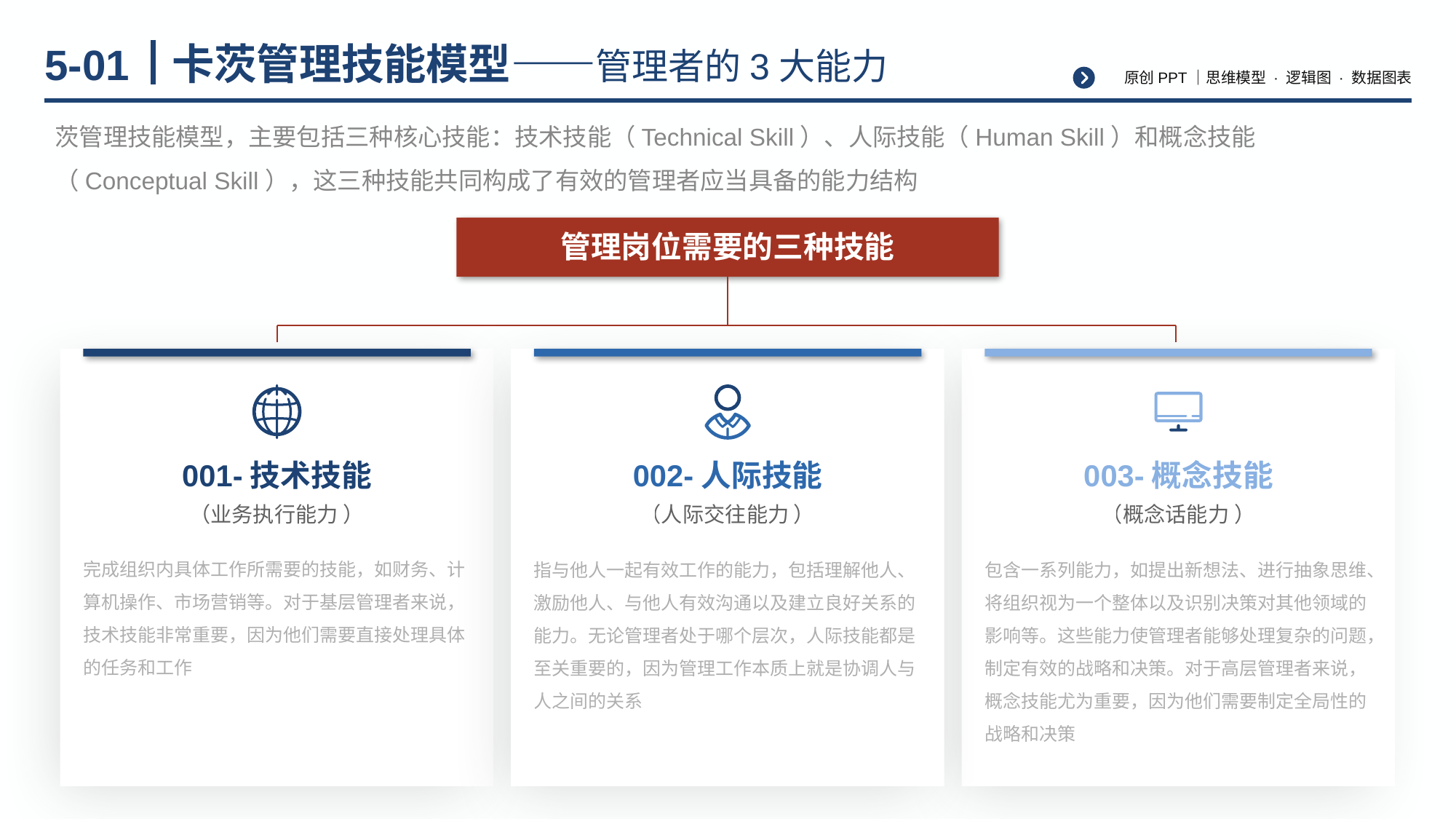

# 卡茨管理技能模型——管理者的3大能力
5-01
茨管理技能模型，主要包括三种核心技能：技术技能（Technical Skill）、人际技能（Human Skill）和概念技能（Conceptual Skill），这三种技能共同构成了有效的管理者应当具备的能力结构

管理岗位需要的三种技能

001-技术技能
（业务执行能力 ）
完成组织内具体工作所需要的技能，如财务、计算机操作、市场营销等。对于基层管理者来说，技术技能非常重要，因为他们需要直接处理具体的任务和工作

003-概念技能
（概念话能力 ）
包含一系列能力，如提出新想法、进行抽象思维、将组织视为一个整体以及识别决策对其他领域的影响等。这些能力使管理者能够处理复杂的问题，制定有效的战略和决策。对于高层管理者来说，概念技能尤为重要，因为他们需要制定全局性的战略和决策

002-人际技能
（人际交往能力 ）
指与他人一起有效工作的能力，包括理解他人、激励他人、与他人有效沟通以及建立良好关系的能力。无论管理者处于哪个层次，人际技能都是至关重要的，因为管理工作本质上就是协调人与人之间的关系